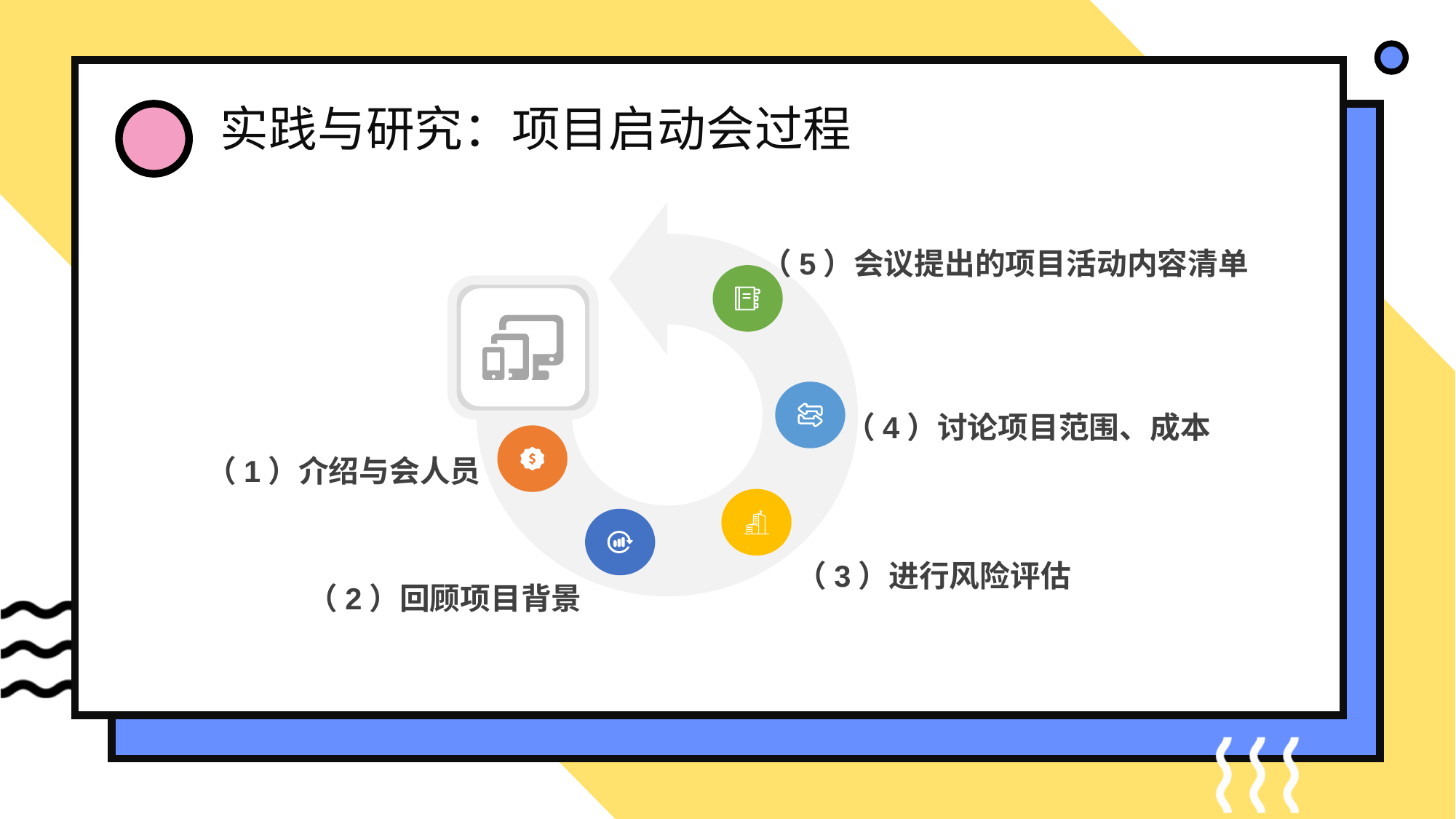

实践与研究：项目启动会过程

（5）会议提出的项目活动内容清单
（4）讨论项目范围、成本
（1）介绍与会人员
（3）进行风险评估
（2）回顾项目背景